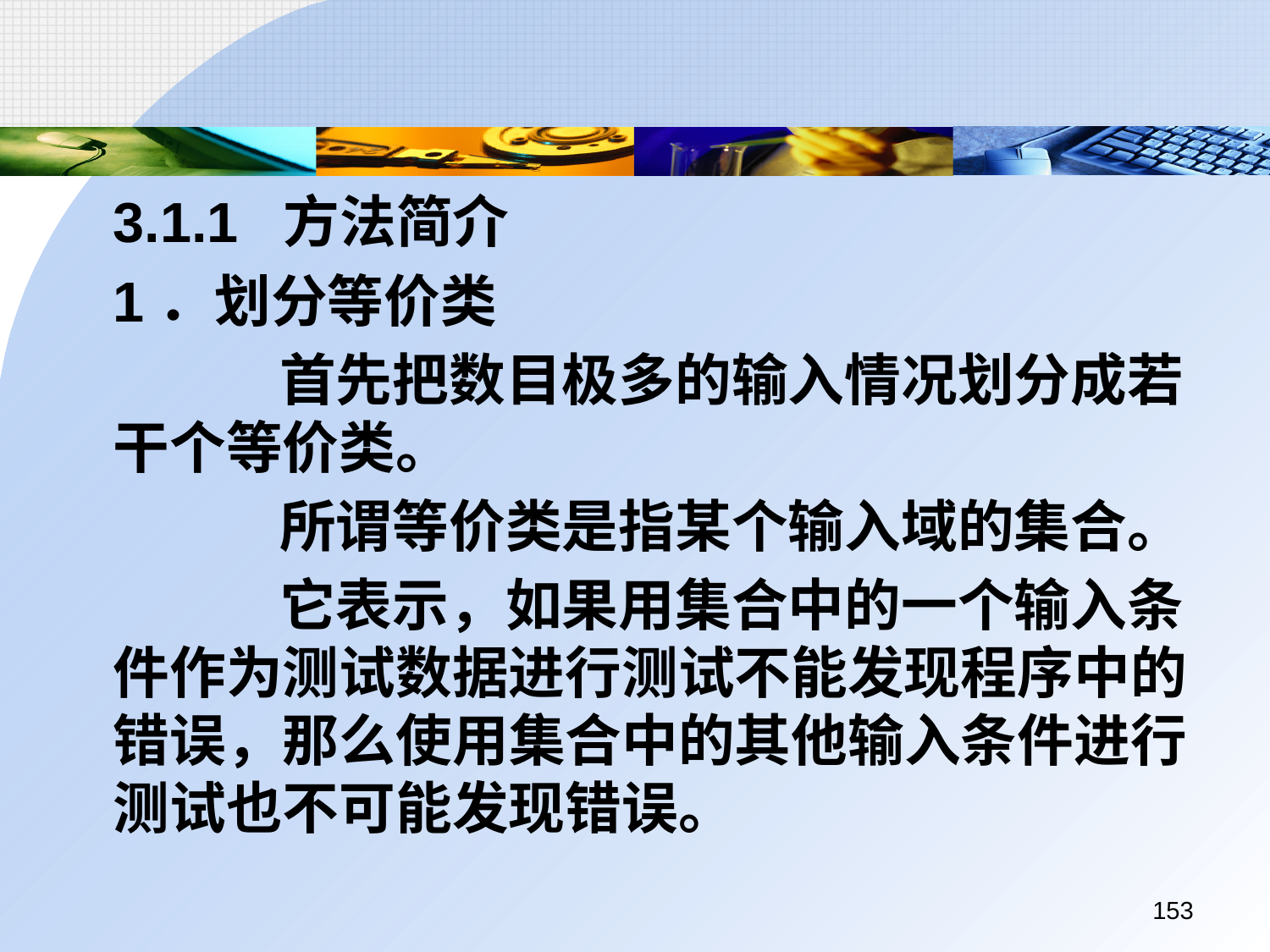

3.1.1  方法简介
	1．划分等价类
		  首先把数目极多的输入情况划分成若干个等价类。
		  所谓等价类是指某个输入域的集合。
		  它表示，如果用集合中的一个输入条件作为测试数据进行测试不能发现程序中的错误，那么使用集合中的其他输入条件进行测试也不可能发现错误。
153